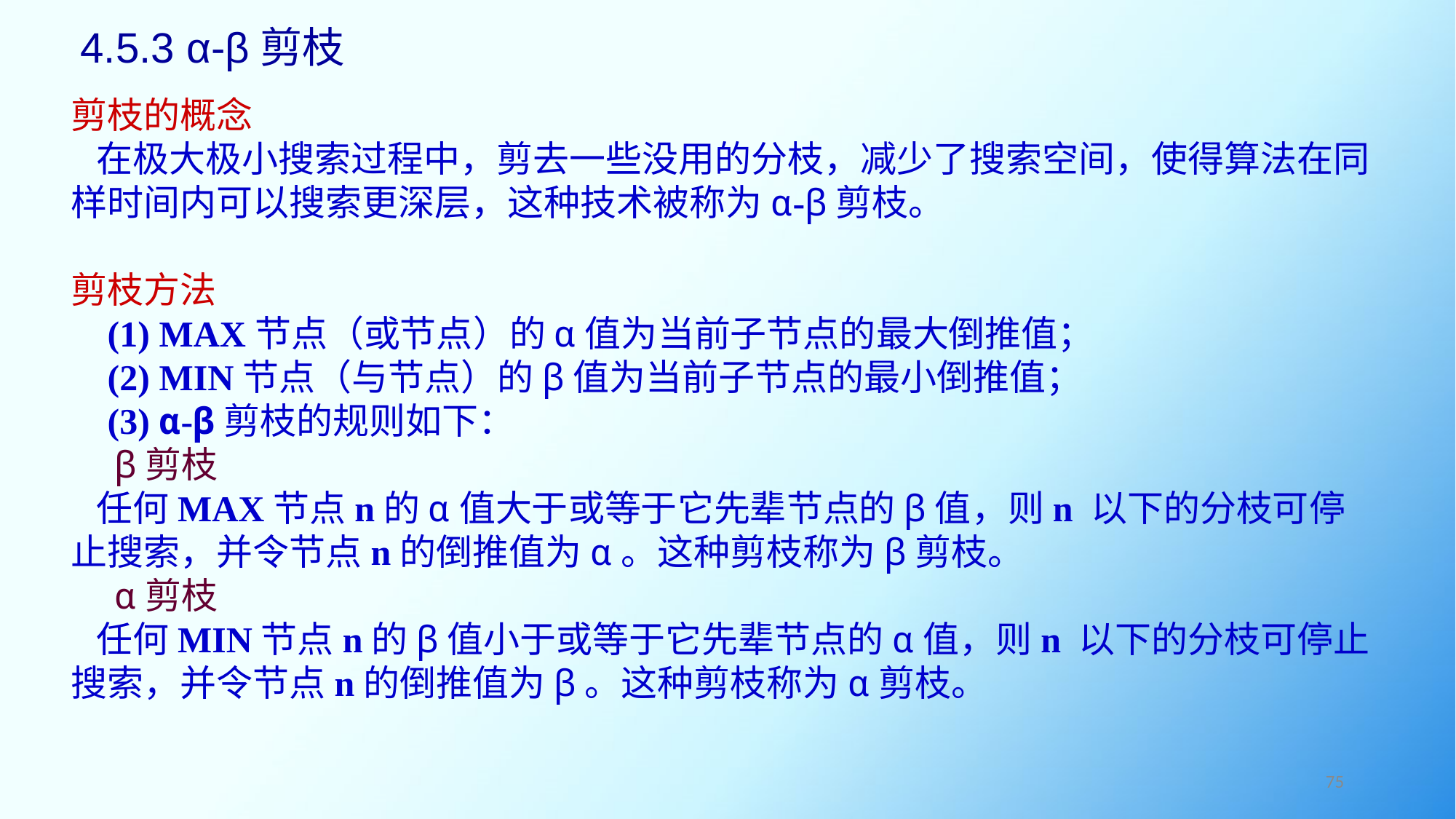

4.5.3 α-β剪枝
剪枝的概念
  在极大极小搜索过程中，剪去一些没用的分枝，减少了搜索空间，使得算法在同样时间内可以搜索更深层，这种技术被称为α-β剪枝。

剪枝方法
    (1) MAX节点（或节点）的α值为当前子节点的最大倒推值；
    (2) MIN节点（与节点）的β值为当前子节点的最小倒推值；
    (3) α-β剪枝的规则如下：
  β剪枝
  任何MAX节点n的α值大于或等于它先辈节点的β值，则n 以下的分枝可停止搜索，并令节点n的倒推值为α。这种剪枝称为β剪枝。
  α剪枝
  任何MIN节点n的β值小于或等于它先辈节点的α值，则n 以下的分枝可停止搜索，并令节点n的倒推值为β。这种剪枝称为α剪枝。
75